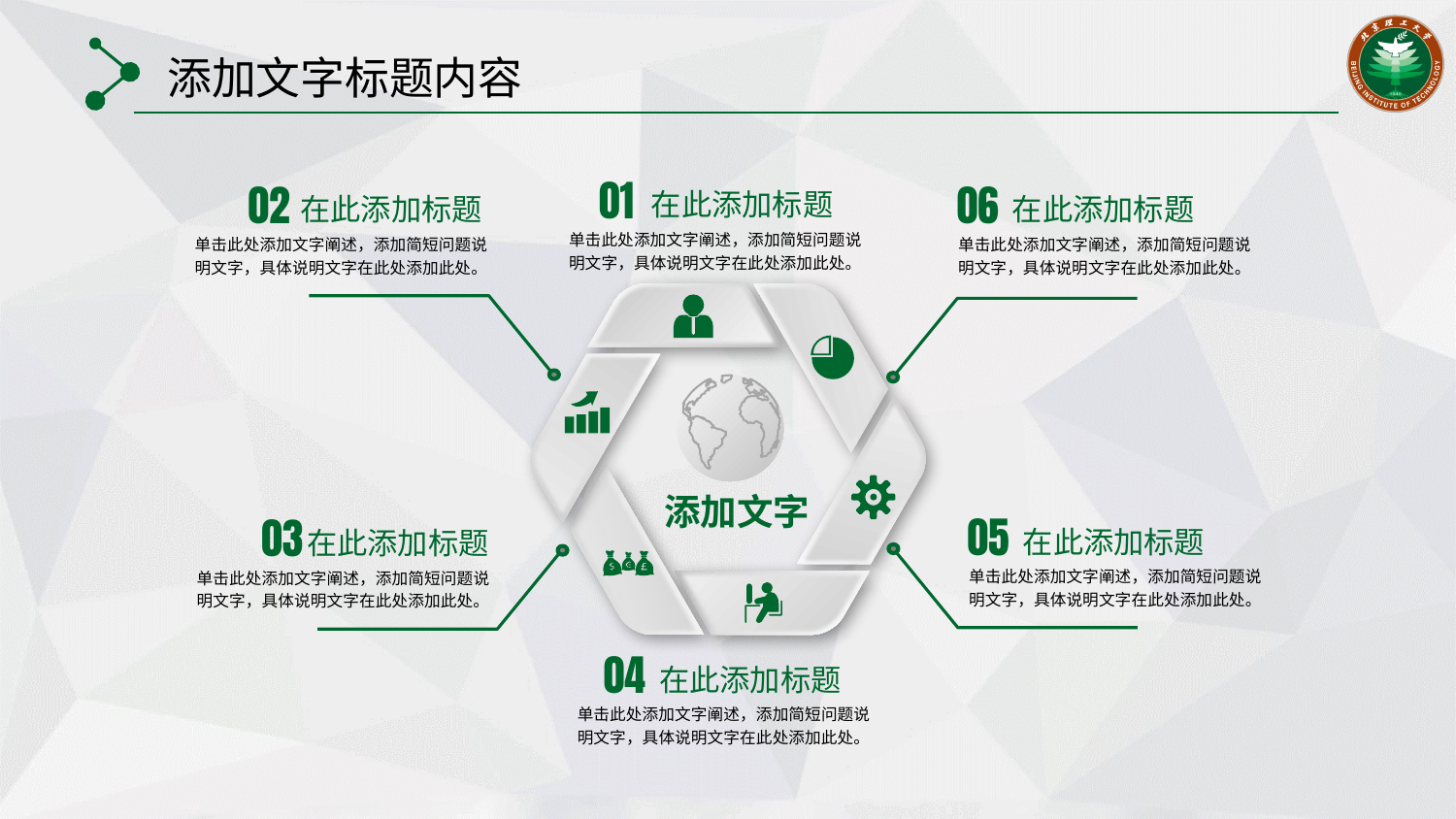

添加文字标题内容
01
在此添加标题
单击此处添加文字阐述，添加简短问题说明文字，具体说明文字在此处添加此处。
02
在此添加标题
单击此处添加文字阐述，添加简短问题说明文字，具体说明文字在此处添加此处。
06
在此添加标题
单击此处添加文字阐述，添加简短问题说明文字，具体说明文字在此处添加此处。

添加文字
05
在此添加标题
单击此处添加文字阐述，添加简短问题说明文字，具体说明文字在此处添加此处。
03
在此添加标题
单击此处添加文字阐述，添加简短问题说明文字，具体说明文字在此处添加此处。

04
在此添加标题
单击此处添加文字阐述，添加简短问题说明文字，具体说明文字在此处添加此处。